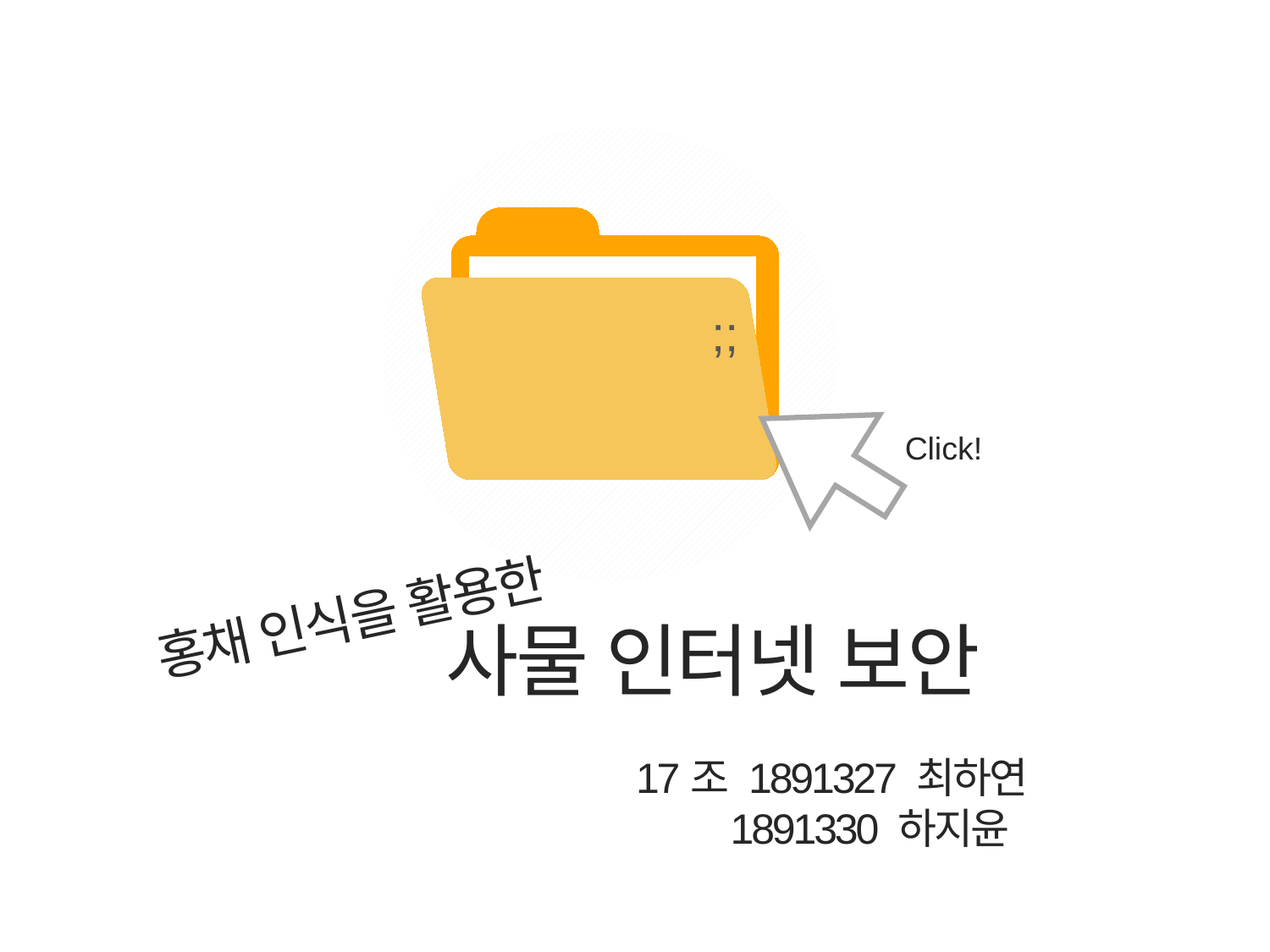

;;

Click!
홍채 인식을 활용한
사물 인터넷 보안

17조 1891327 최하연
        1891330 하지윤